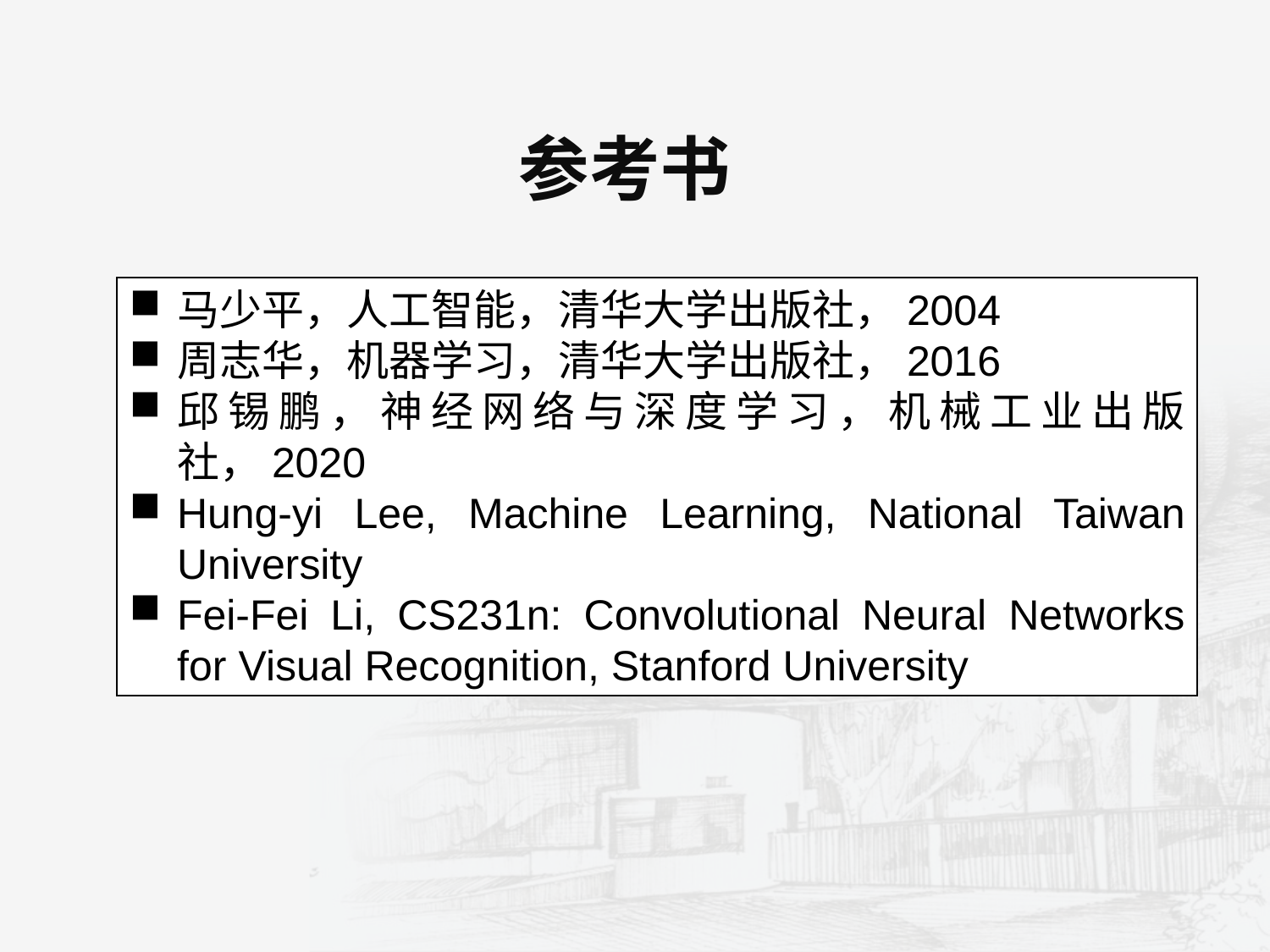

参考书
马少平，人工智能，清华大学出版社，2004
周志华，机器学习，清华大学出版社，2016
邱锡鹏，神经网络与深度学习，机械工业出版社，2020
Hung-yi Lee, Machine Learning, National Taiwan University
Fei-Fei Li, CS231n: Convolutional Neural Networks for Visual Recognition, Stanford University